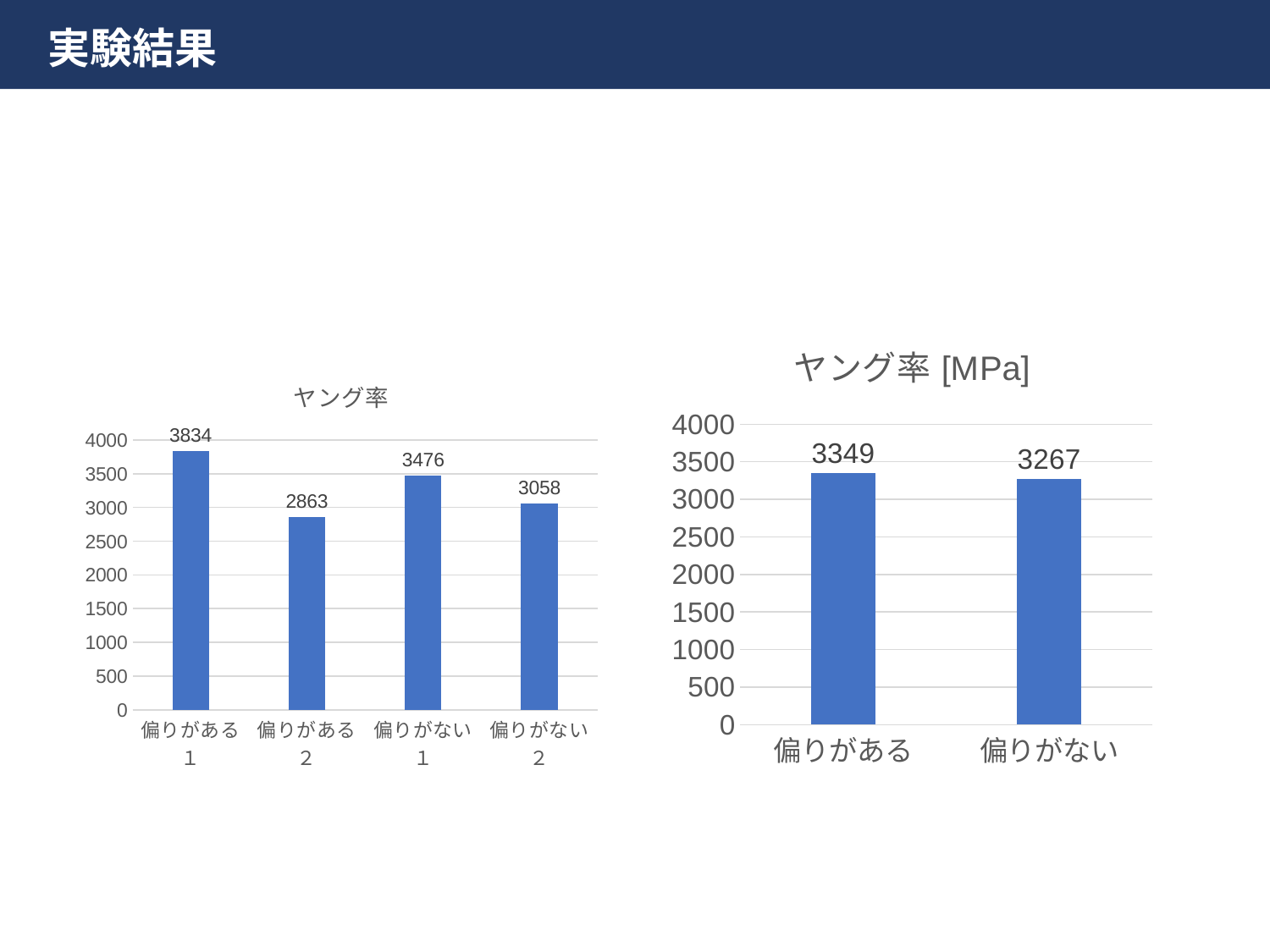

# 実験結果

### Chart: ヤング率[MPa]

| Category | ヤング率 |
|---|---|
| 偏りがある | 3348.5 |
| 偏りがない | 3267.0 |

### Chart:

| Category | ヤング率 |
|---|---|
| 偏りがある１ | 3834.0 |
| 偏りがある２ | 2863.0 |
| 偏りがない１ | 3476.0 |
| 偏りがない２ | 3058.0 |